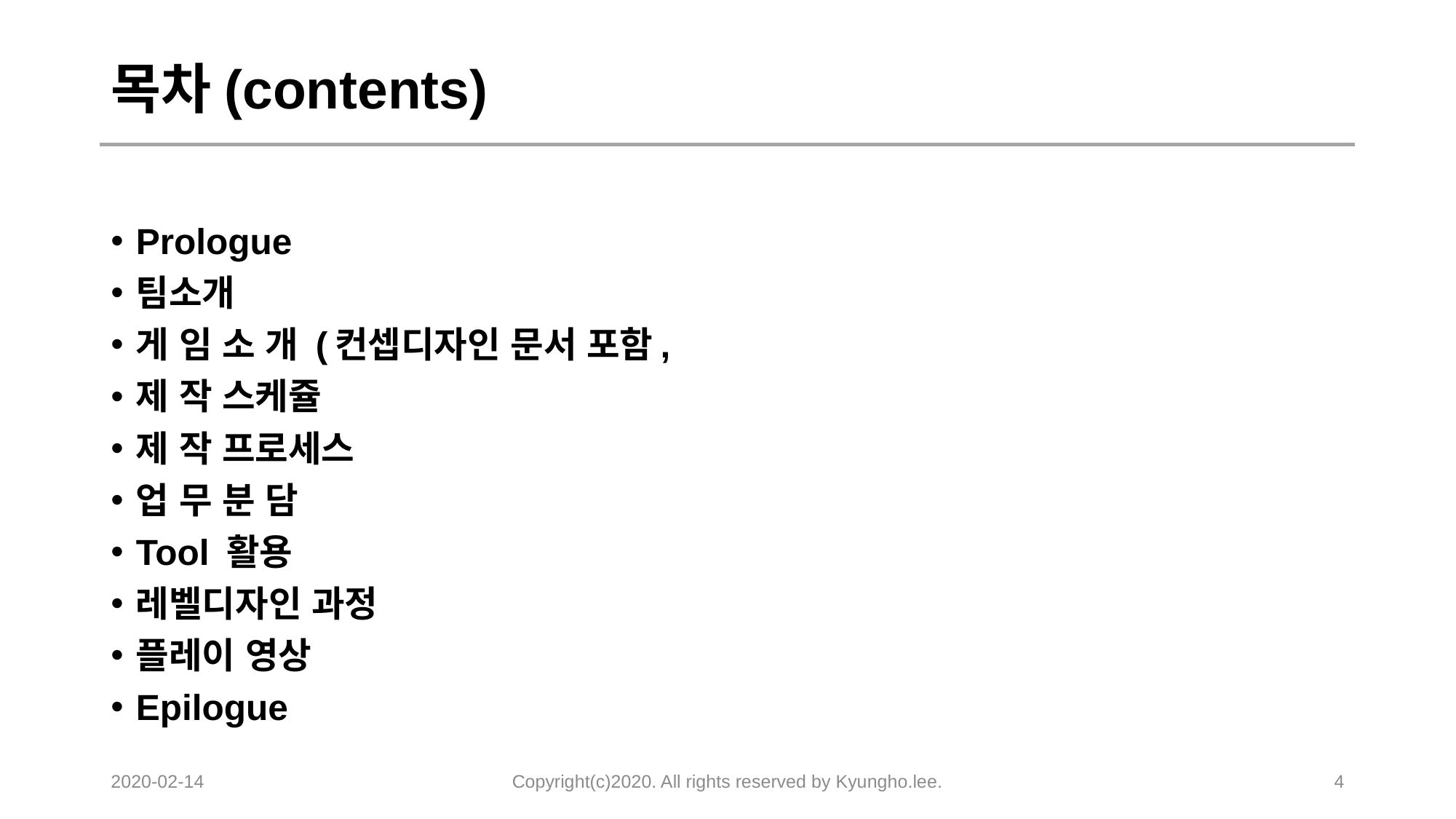

# 목차(contents)
Prologue
팀소개
게 임 소 개 (컨셉디자인 문서 포함,
제 작 스케쥴
제 작 프로세스
업 무 분 담
Tool 활용
레벨디자인 과정
플레이 영상
Epilogue
2020-02-14
Copyright(c)2020. All rights reserved by Kyungho.lee.
4